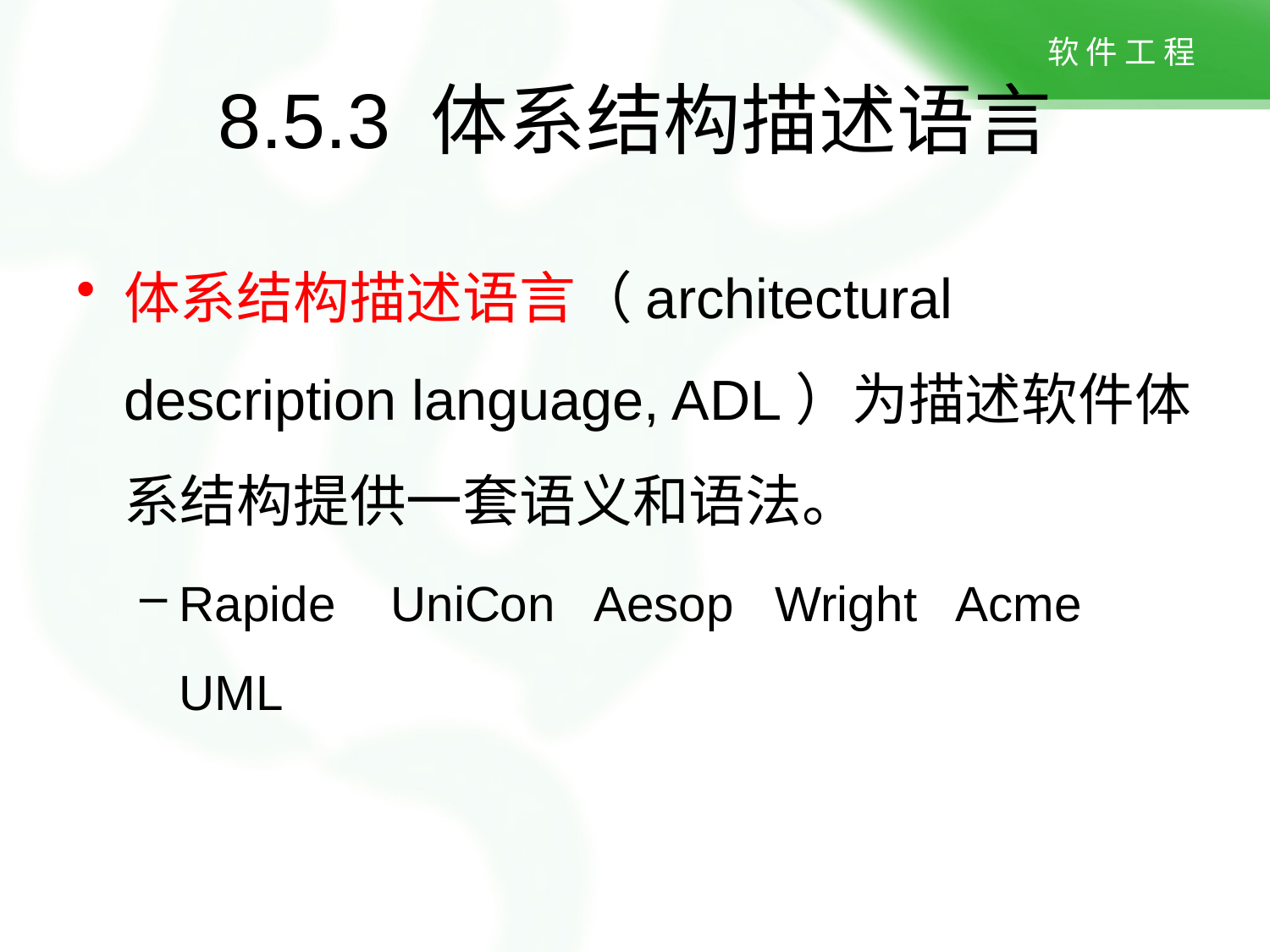

8.5.3 体系结构描述语言
体系结构描述语言（architectural description language, ADL）为描述软件体系结构提供一套语义和语法。
Rapide    UniCon   Aesop   Wright   Acme  UML